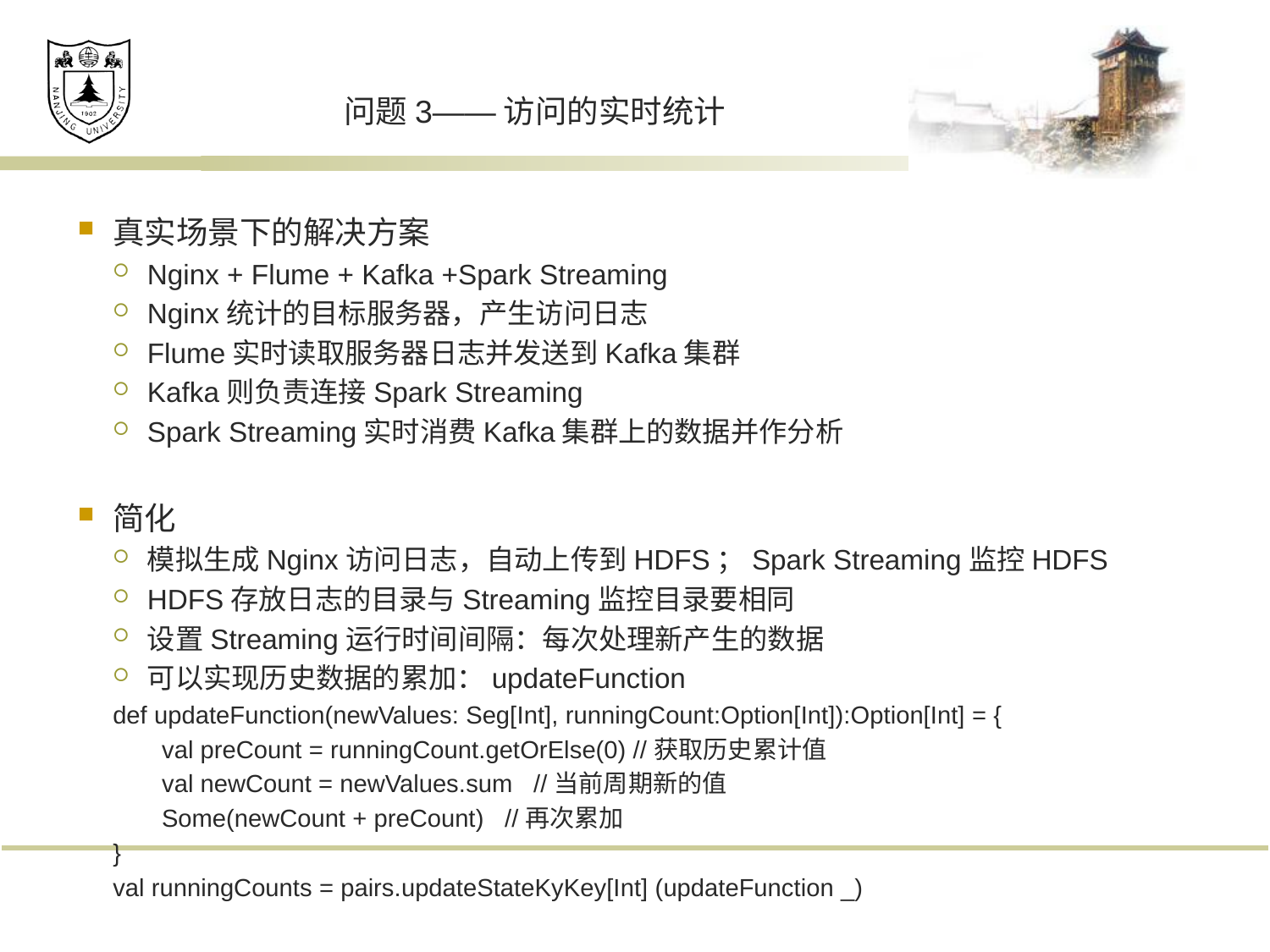

# 问题3——访问的实时统计
真实场景下的解决方案
Nginx + Flume + Kafka +Spark Streaming
Nginx统计的目标服务器，产生访问日志
Flume实时读取服务器日志并发送到Kafka集群
Kafka则负责连接Spark Streaming
Spark Streaming实时消费Kafka集群上的数据并作分析

简化
模拟生成Nginx访问日志，自动上传到HDFS；Spark Streaming监控HDFS
HDFS存放日志的目录与Streaming监控目录要相同
设置Streaming运行时间间隔：每次处理新产生的数据
可以实现历史数据的累加：updateFunction
def updateFunction(newValues: Seg[Int], runningCount:Option[Int]):Option[Int] = {
       val preCount = runningCount.getOrElse(0) //获取历史累计值
       val newCount = newValues.sum   //当前周期新的值
       Some(newCount + preCount)   //再次累加
}
val runningCounts = pairs.updateStateKyKey[Int] (updateFunction _)